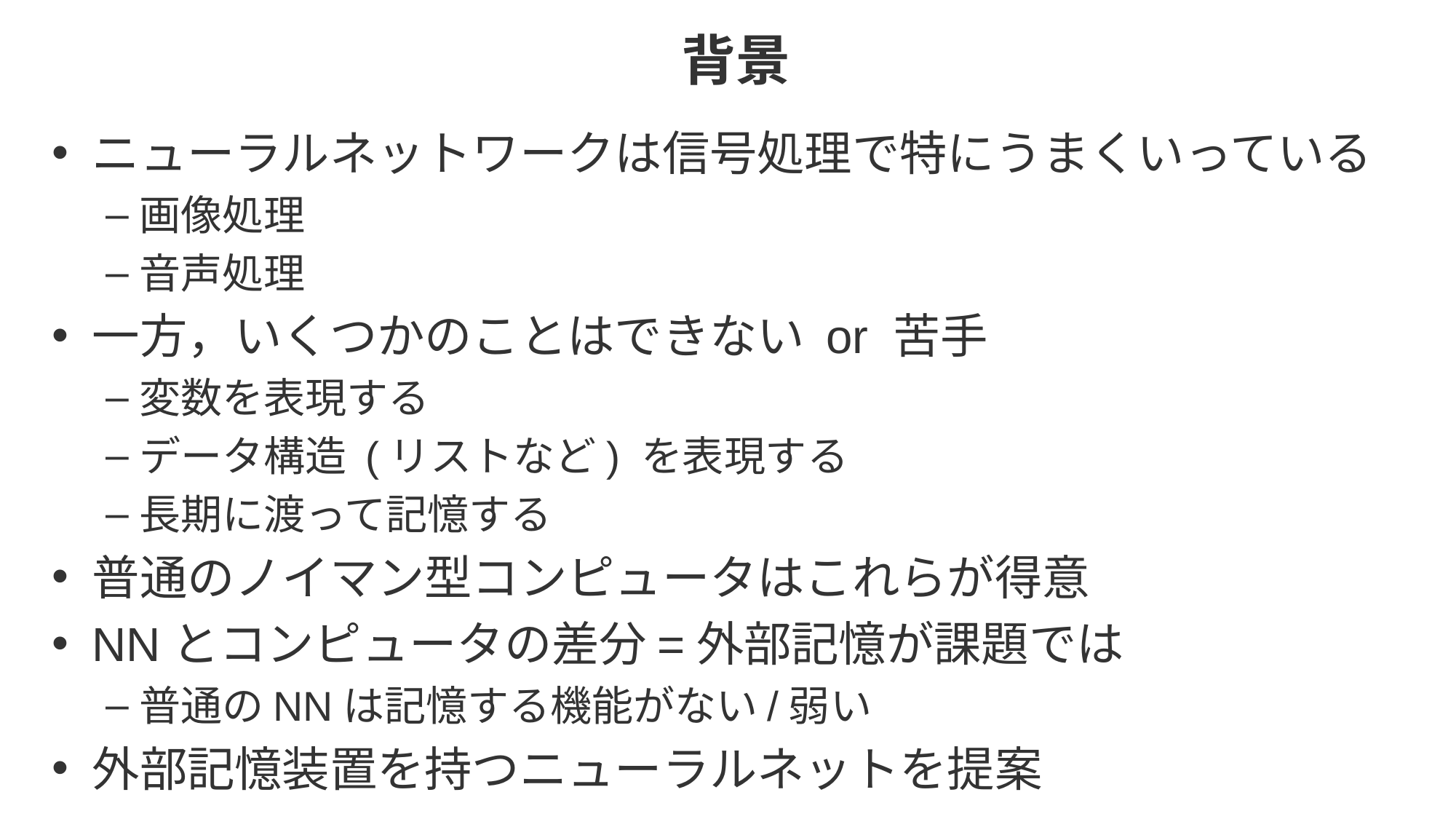

# 背景
ニューラルネットワークは信号処理で特にうまくいっている
画像処理
音声処理
一方，いくつかのことはできない or 苦手
変数を表現する
データ構造 (リストなど) を表現する
長期に渡って記憶する
普通のノイマン型コンピュータはこれらが得意
NNとコンピュータの差分=外部記憶が課題では
普通のNNは記憶する機能がない/弱い
外部記憶装置を持つニューラルネットを提案